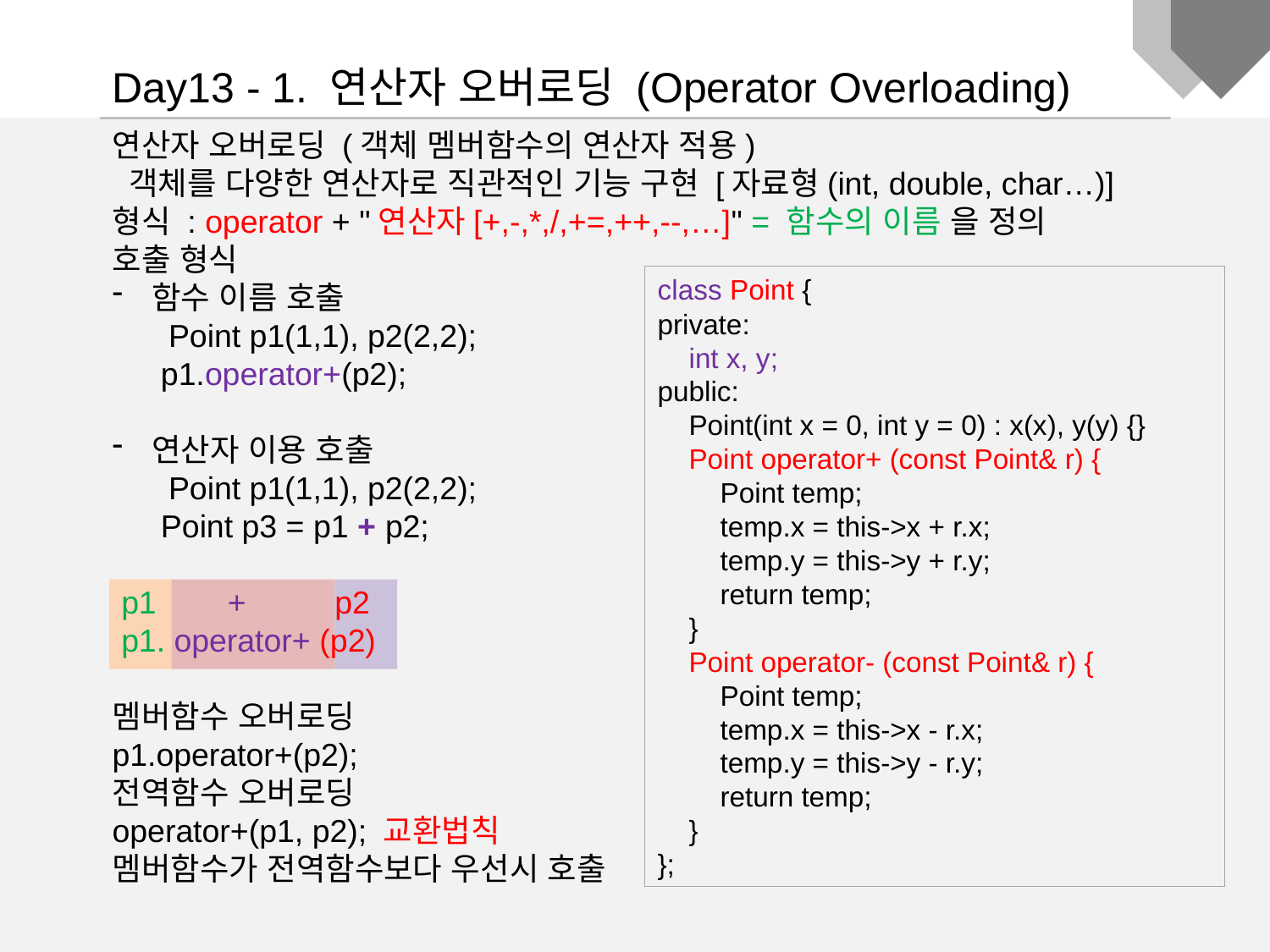

Day13 - 1. 연산자 오버로딩 (Operator Overloading)
연산자 오버로딩 (객체 멤버함수의 연산자 적용)
 객체를 다양한 연산자로 직관적인 기능 구현 [자료형(int, double, char…)]
형식 : operator + "연산자[+,-,*,/,+=,++,--,…]" = 함수의 이름 을 정의
호출 형식
함수 이름 호출
 Point p1(1,1), p2(2,2);
 p1.operator+(p2);
연산자 이용 호출
 Point p1(1,1), p2(2,2);
 Point p3 = p1 + p2;
 p1        +          p2
 p1. operator+ (p2)

멤버함수 오버로딩
p1.operator+(p2);
전역함수 오버로딩
operator+(p1, p2); 교환법칙
멤버함수가 전역함수보다 우선시 호출
class Point {
private:
    int x, y;
public:
    Point(int x = 0, int y = 0) : x(x), y(y) {}
    Point operator+ (const Point& r) {
        Point temp;
        temp.x = this->x + r.x;
        temp.y = this->y + r.y;
        return temp;
    }
    Point operator- (const Point& r) {
        Point temp;
        temp.x = this->x - r.x;
        temp.y = this->y - r.y;
        return temp;
    }
};